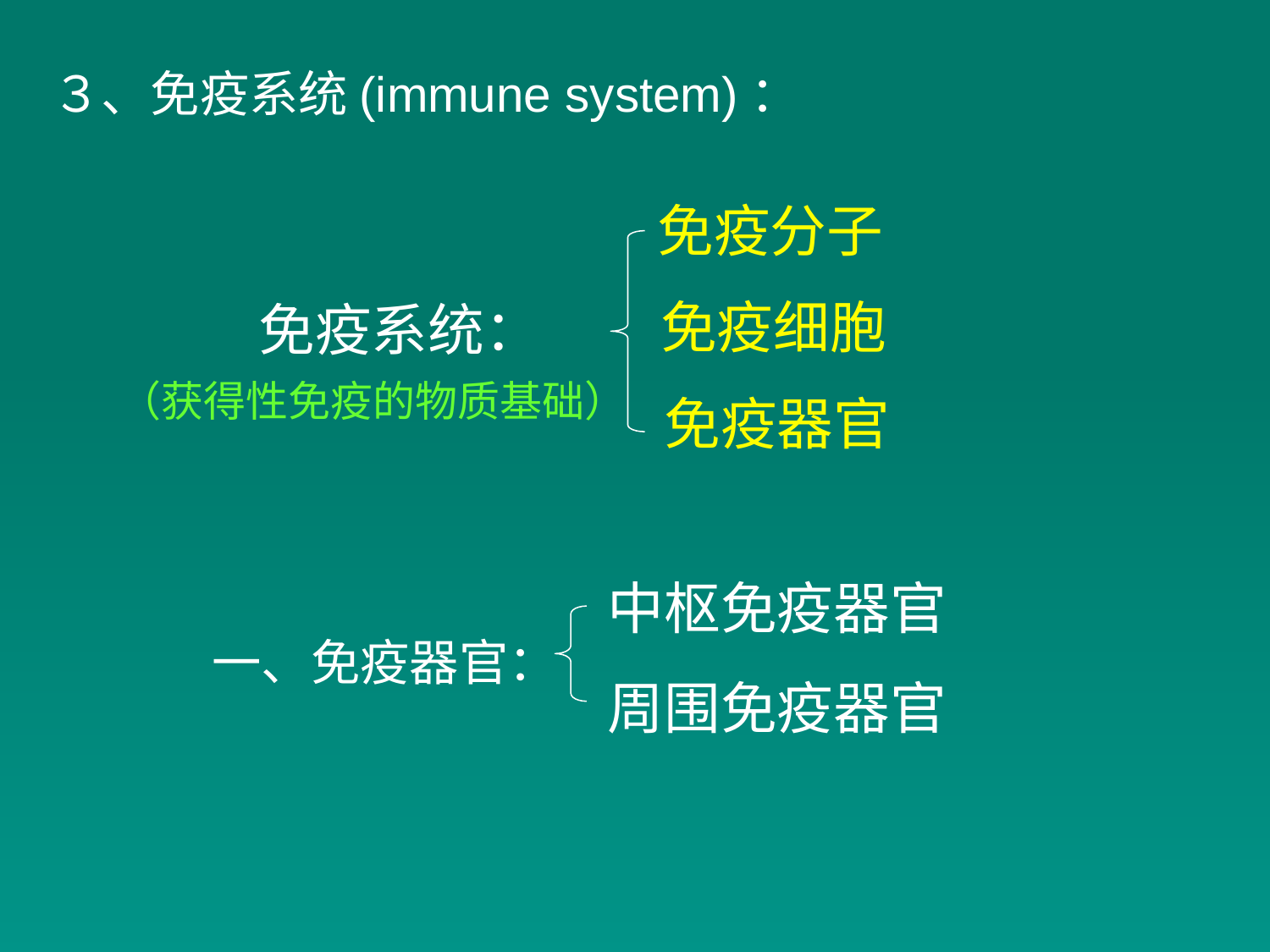

３、免疫系统(immune system)：
免疫分子

免疫细胞
免疫系统：
（获得性免疫的物质基础）
免疫器官
中枢免疫器官

一、免疫器官：
周围免疫器官